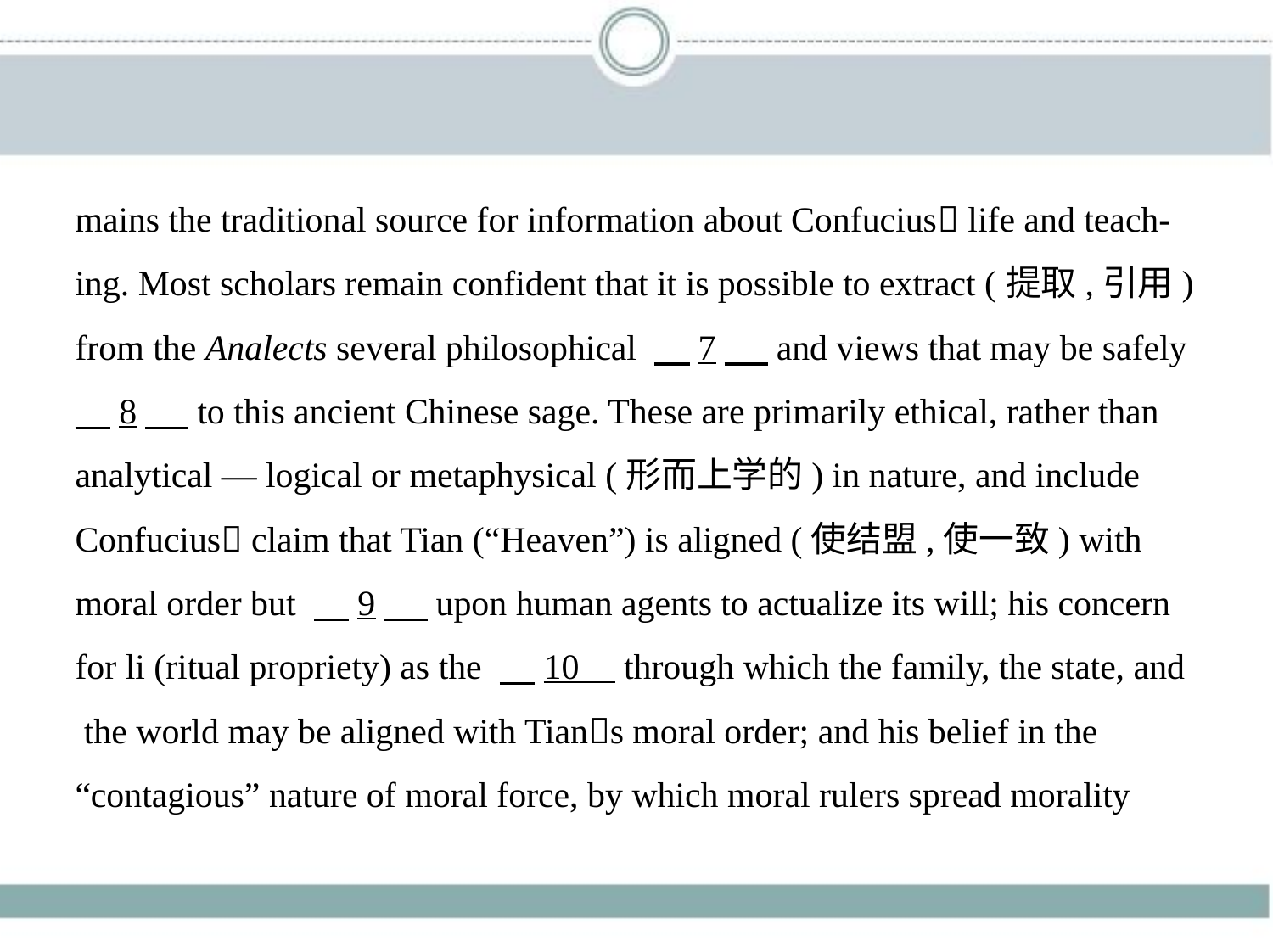

mains the traditional source for information about Confucius􀆳 life and teach-
ing. Most scholars remain confident that it is possible to extract (提取,引用)
from the Analects several philosophical 　7　 and views that may be safely
　8　 to this ancient Chinese sage. These are primarily ethical, rather than
analytical — logical or metaphysical (形而上学的) in nature, and include
Confucius􀆳 claim that Tian (“Heaven”) is aligned (使结盟,使一致) with
moral order but 　9　 upon human agents to actualize its will; his concern
for li (ritual propriety) as the 　10     through which the family, the state, and
 the world may be aligned with Tian􀆳s moral order; and his belief in the
“contagious” nature of moral force, by which moral rulers spread morality